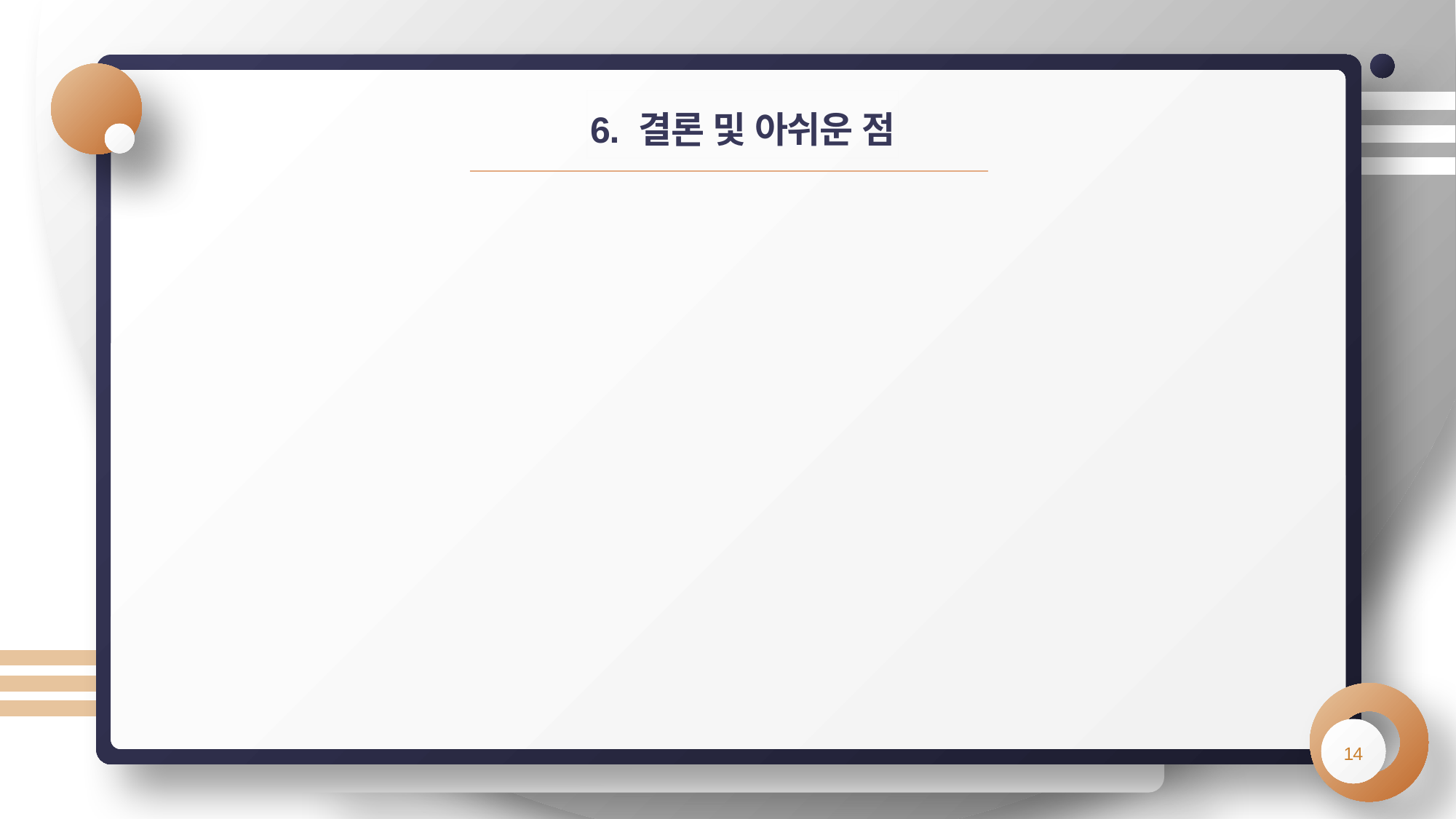

# 6. 결론 및 아쉬운 점

14